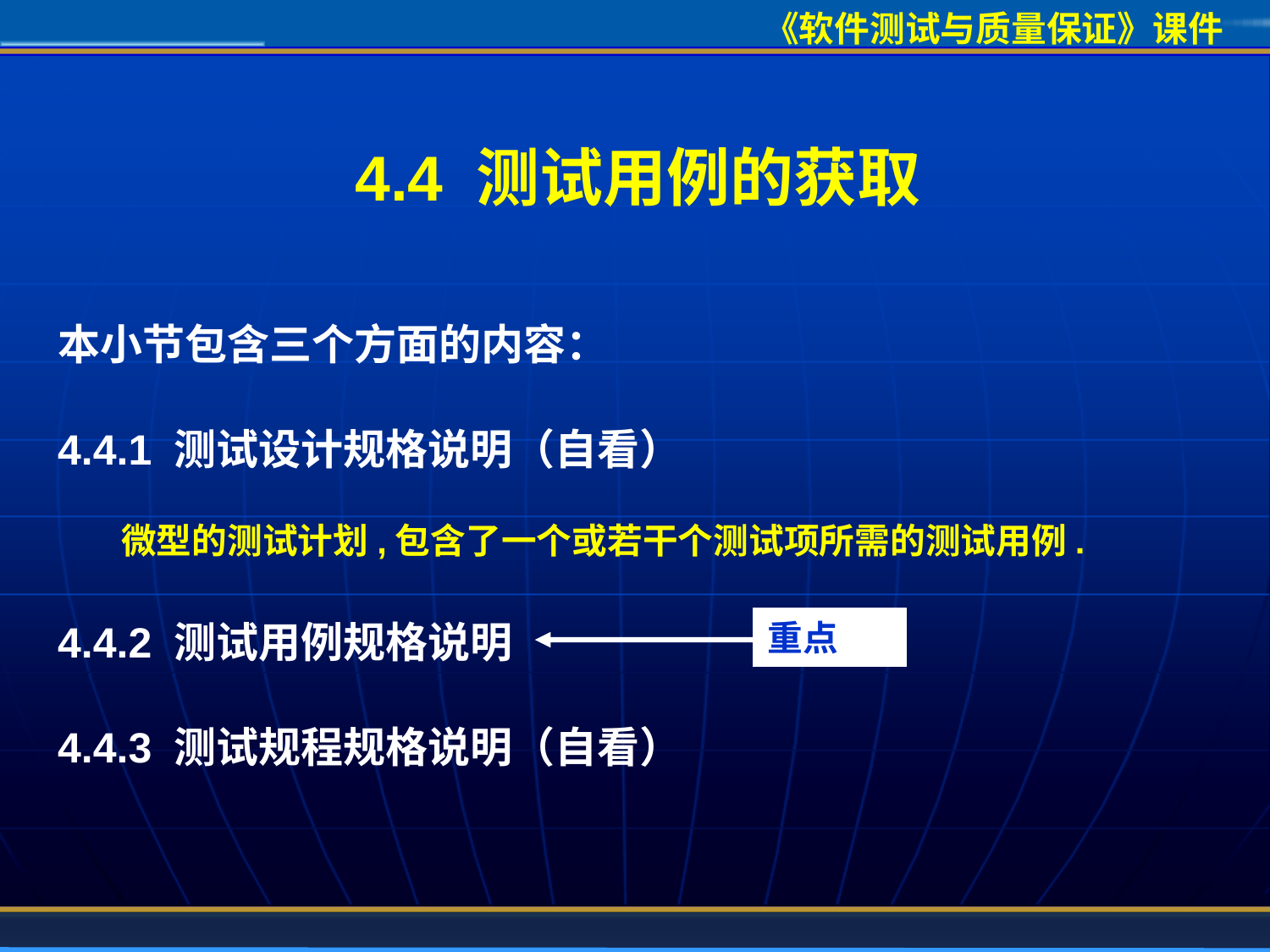

# 4.4 测试用例的获取
本小节包含三个方面的内容：
4.4.1 测试设计规格说明（自看）
微型的测试计划,包含了一个或若干个测试项所需的测试用例.
4.4.2 测试用例规格说明
4.4.3 测试规程规格说明（自看）
重点